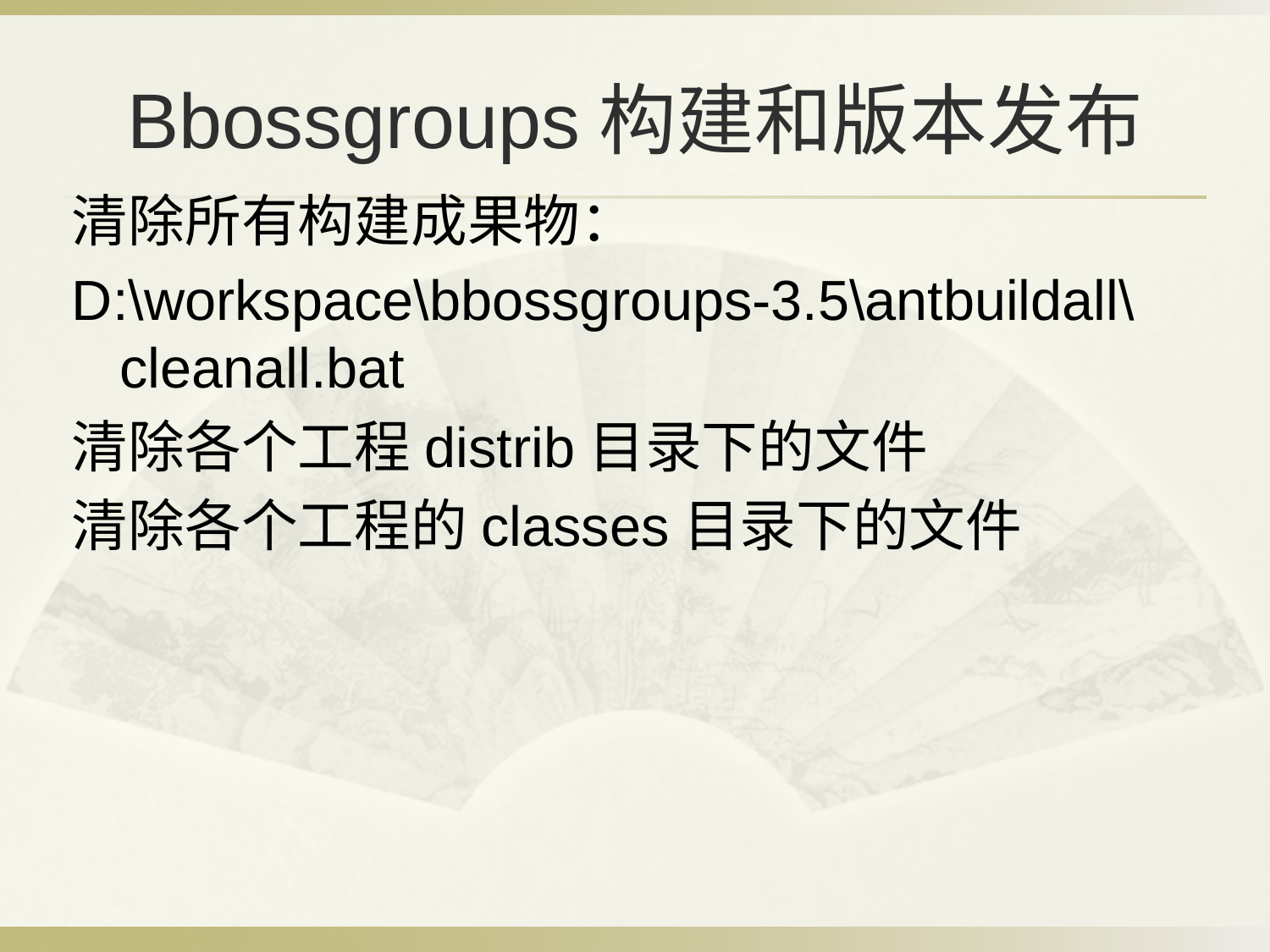

# Bbossgroups构建和版本发布
清除所有构建成果物：
D:\workspace\bbossgroups-3.5\antbuildall\cleanall.bat
清除各个工程distrib目录下的文件
清除各个工程的classes目录下的文件